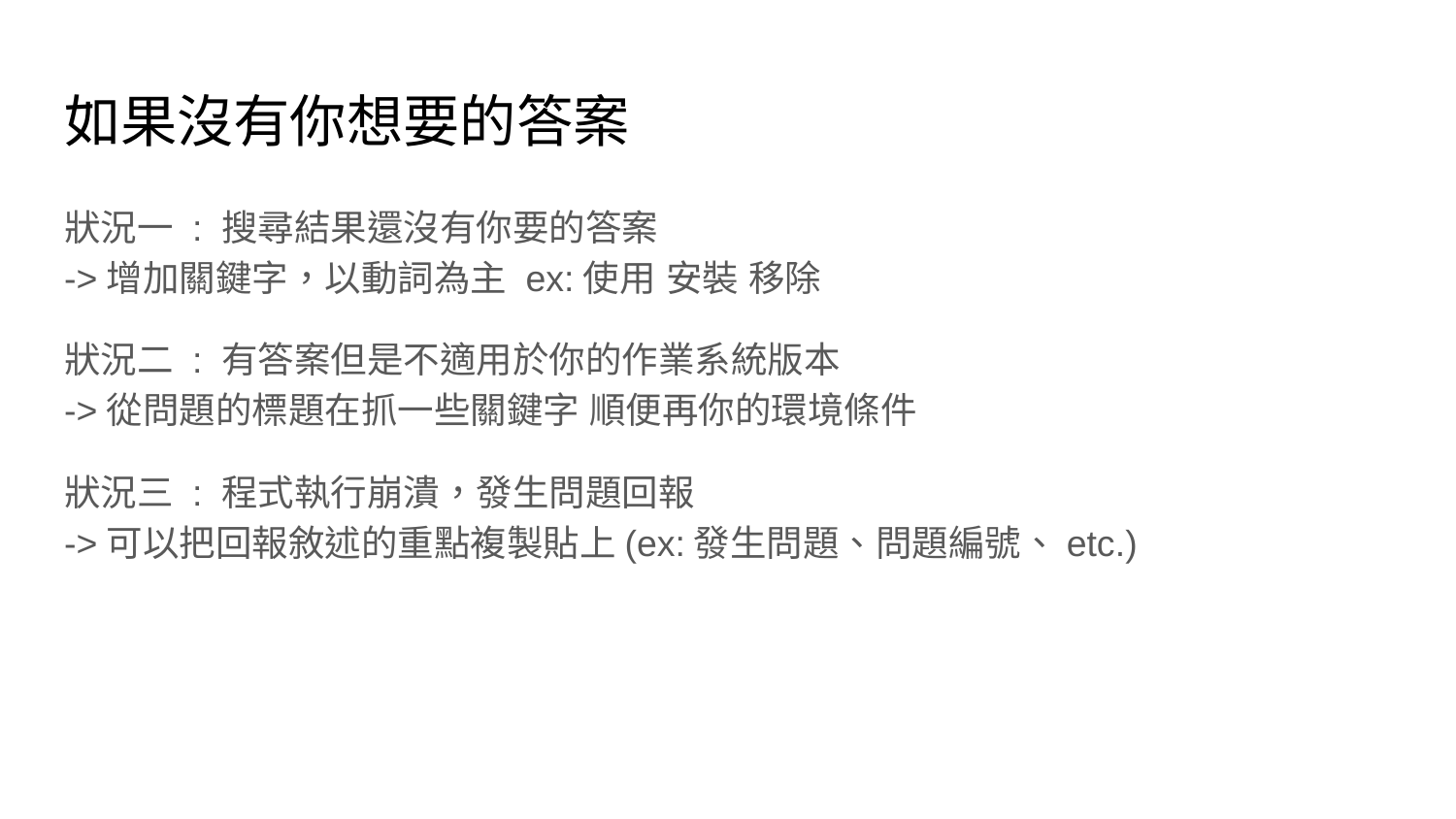

# 如果沒有你想要的答案
狀況一 : 搜尋結果還沒有你要的答案
->增加關鍵字，以動詞為主 ex:使用 安裝 移除
狀況二 : 有答案但是不適用於你的作業系統版本
->從問題的標題在抓一些關鍵字 順便再你的環境條件
狀況三 : 程式執行崩潰，發生問題回報
->可以把回報敘述的重點複製貼上(ex:發生問題、問題編號、etc.)